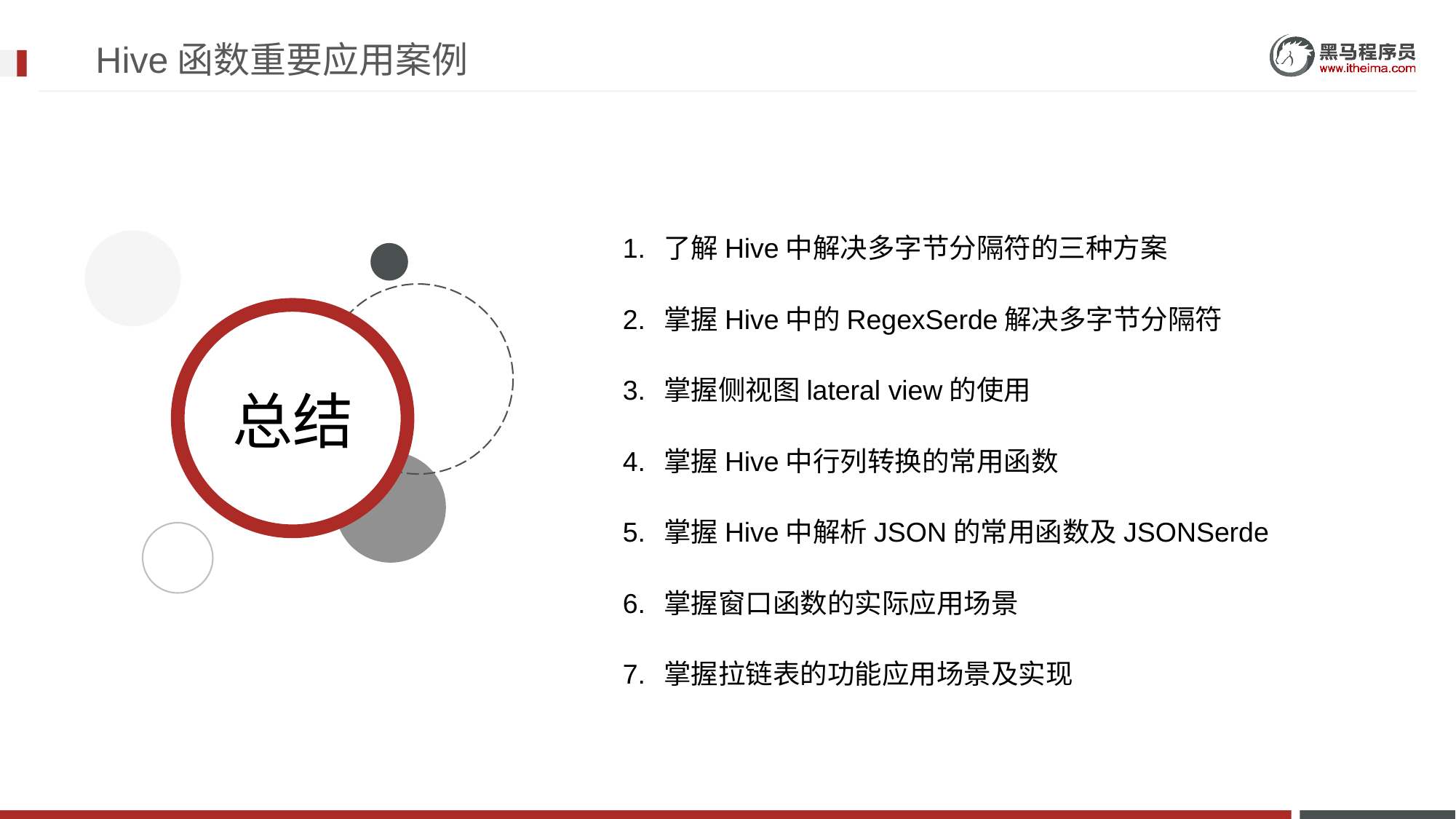

# Hive函数重要应用案例
了解Hive中解决多字节分隔符的三种方案
掌握Hive中的RegexSerde解决多字节分隔符
掌握侧视图lateral view的使用
掌握Hive中行列转换的常用函数
掌握Hive中解析JSON的常用函数及JSONSerde
掌握窗口函数的实际应用场景
掌握拉链表的功能应用场景及实现